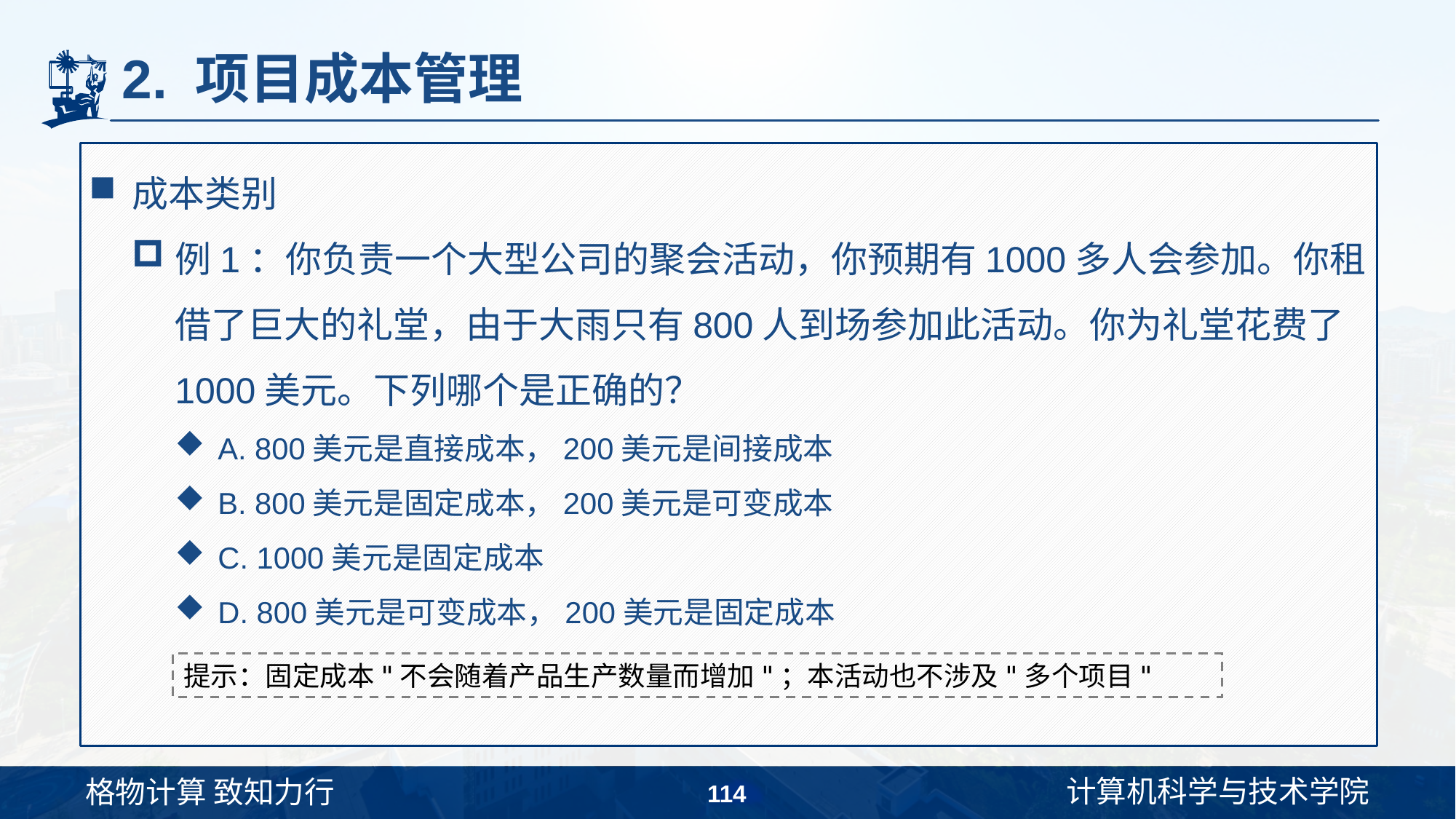

# 2. 项目成本管理
成本类别
例1：你负责一个大型公司的聚会活动，你预期有1000多人会参加。你租借了巨大的礼堂，由于大雨只有800人到场参加此活动。你为礼堂花费了1000美元。下列哪个是正确的？
A. 800美元是直接成本，200美元是间接成本
B. 800美元是固定成本，200美元是可变成本
C. 1000美元是固定成本
D. 800美元是可变成本，200美元是固定成本
提示：固定成本"不会随着产品生产数量而增加"；本活动也不涉及"多个项目"
114